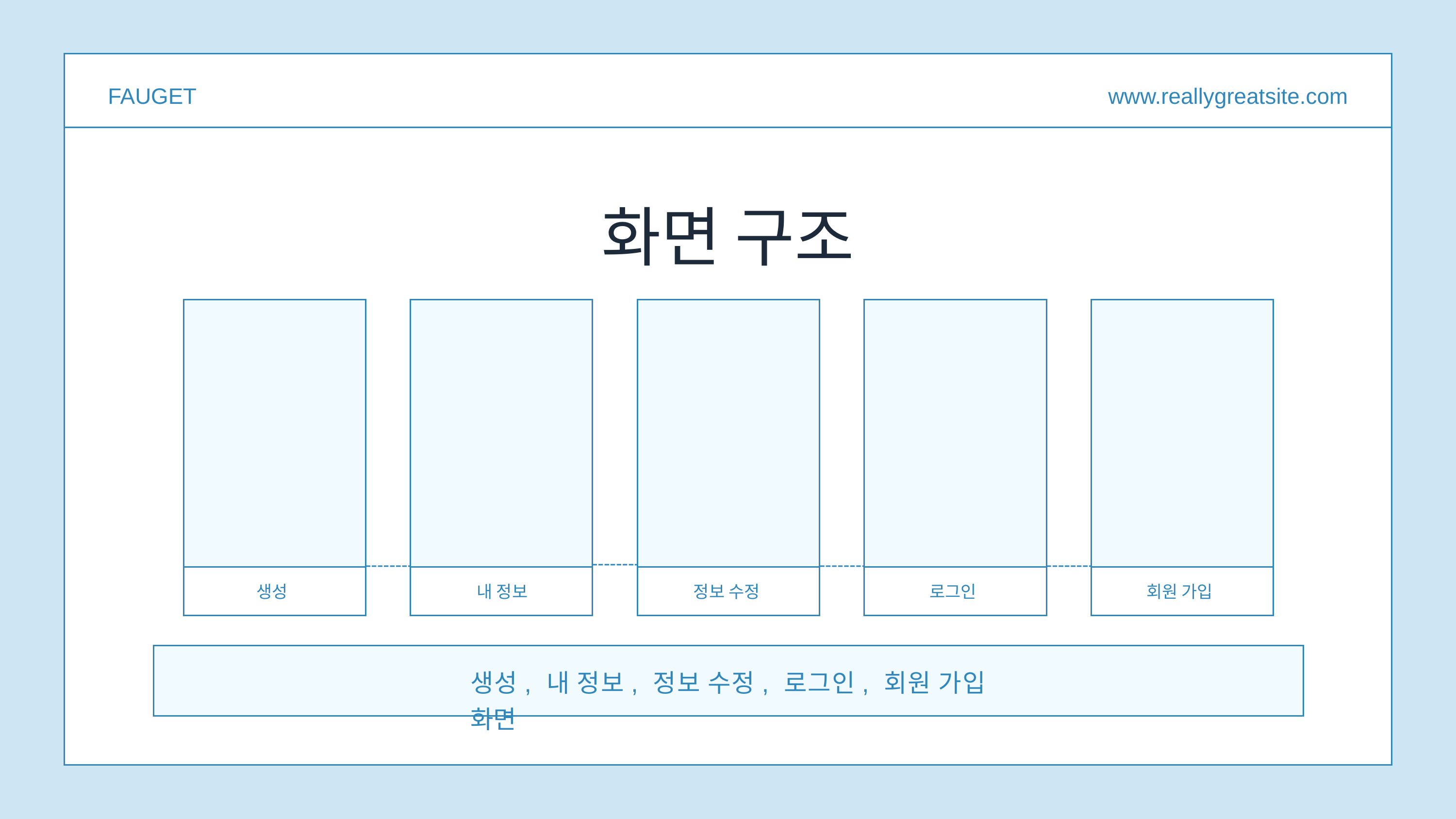

FAUGET
www.reallygreatsite.com

화면 구조

생성
내 정보
정보 수정
로그인
회원 가입

생성, 내 정보, 정보 수정, 로그인, 회원 가입 화면